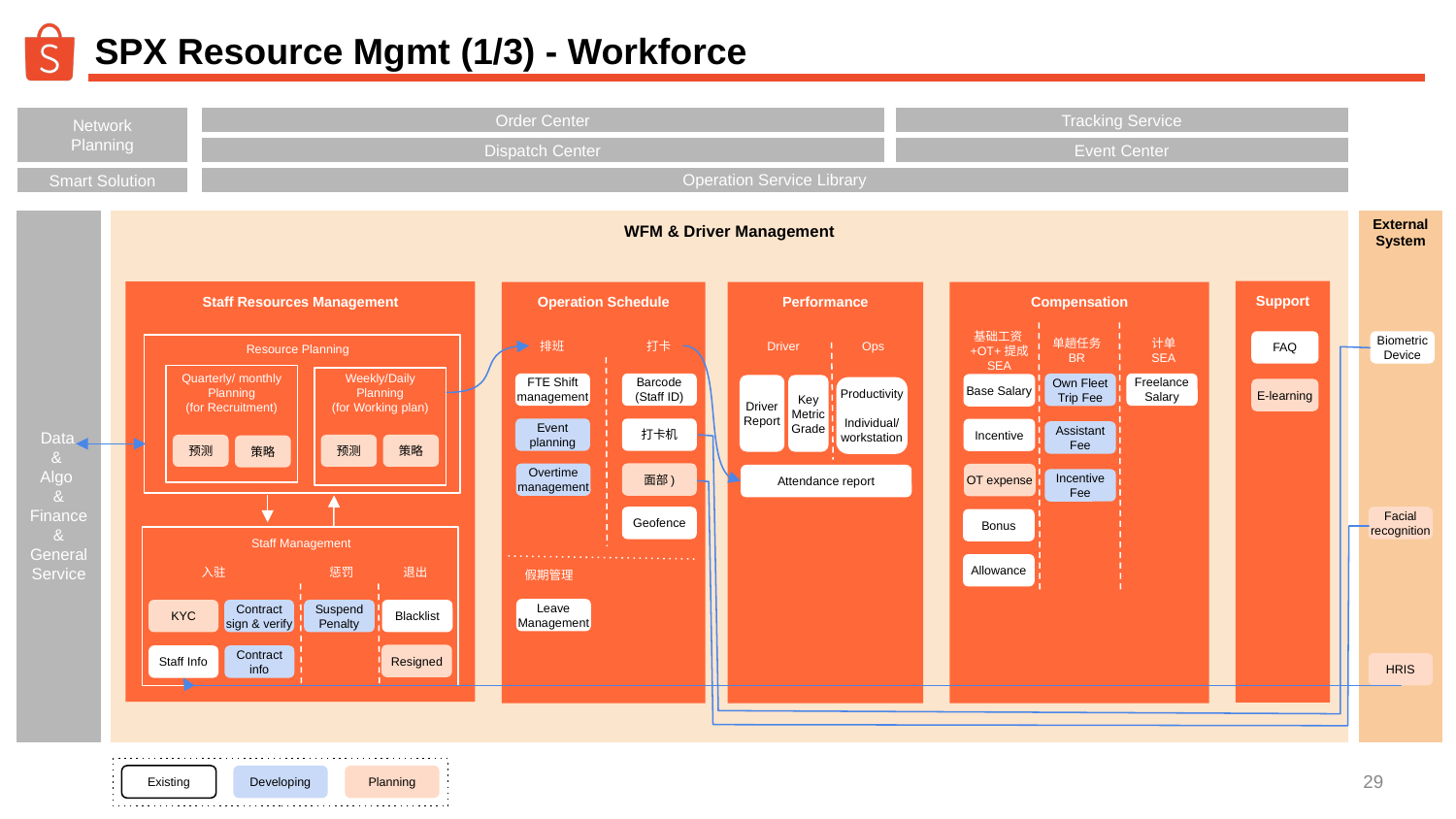

# SPX Resource Mgmt (1/3) - Workforce
Network
Planning
Order Center
Tracking Service
Event Center
Dispatch Center
Operation Service Library
Smart Solution

   Data
&
Algo
& Finance
&
General Service

WFM & Driver Management
External
System
Support
Staff Resources Management
Operation Schedule
Performance
Compensation
单趟任务
BR
基础工资+OT+提成
SEA
计单
SEA

Resource Planning
Driver
Ops
FAQ
Biometric Device
排班
打卡

Quarterly/ monthly Planning
(for Recruitment)
Weekly/Daily Planning
(for Working plan)
Freelance Salary
FTE Shift management
Barcode
(Staff ID)
Own Fleet Trip Fee
Base Salary
Driver
Report
Key Metric Grade
Productivity

Individual/
workstation
E-learning
Event planning
打卡机
Incentive
Assistant Fee
预测
策略
预测
策略
面部)
Overtime management
OT expense
Attendance report
Incentive Fee

Facial recognition
Geofence
Bonus
Staff Management

Allowance
入驻
惩罚
退出
假期管理
Leave Management
Contract sign & verify
Suspend Penalty
Blacklist
KYC
Resigned
Staff Info
Contract info
HRIS

29
Developing
Planning
Existing